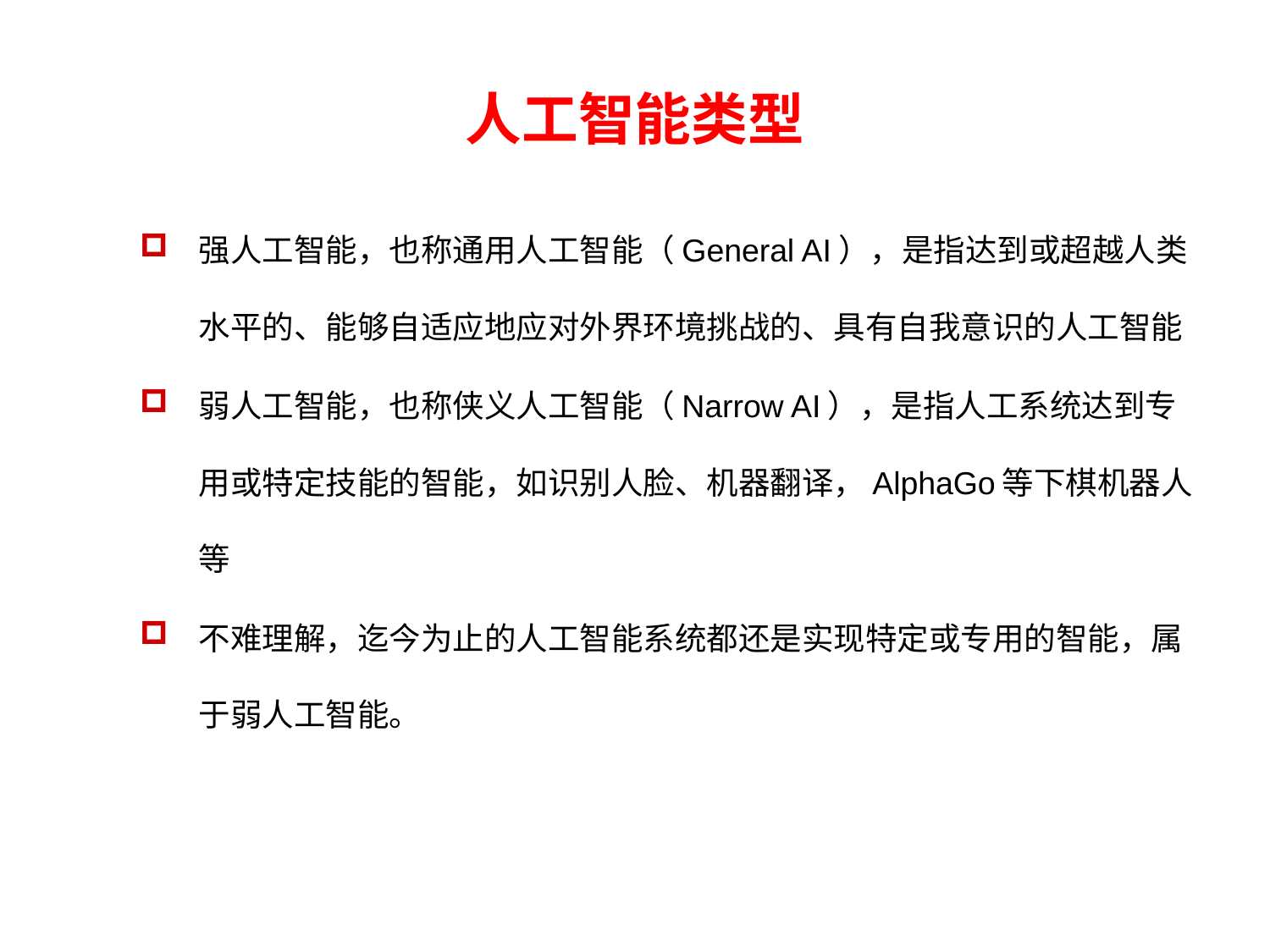

# 人工智能类型
强人工智能，也称通用人工智能（General AI），是指达到或超越人类水平的、能够自适应地应对外界环境挑战的、具有自我意识的人工智能
弱人工智能，也称侠义人工智能（Narrow AI），是指人工系统达到专用或特定技能的智能，如识别人脸、机器翻译，AlphaGo等下棋机器人等
不难理解，迄今为止的人工智能系统都还是实现特定或专用的智能，属于弱人工智能。